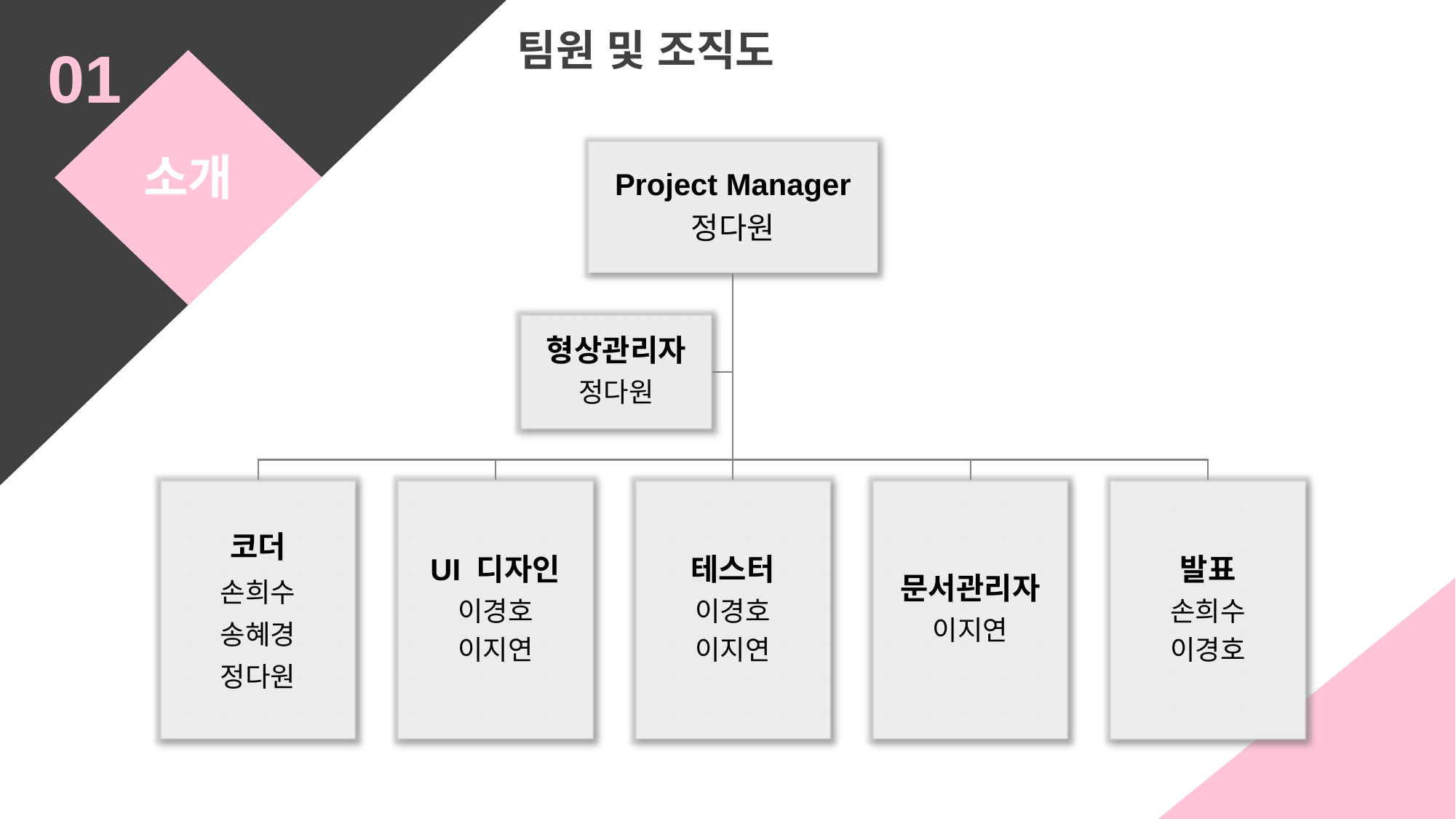

팀원 및 조직도
01
Project Manager
정다원
코더
손희수
송혜경
정다원
UI 디자인
이경호
이지연
테스터
이경호
이지연
문서관리자
이지연
발표
손희수
이경호
형상관리자
정다원
소개